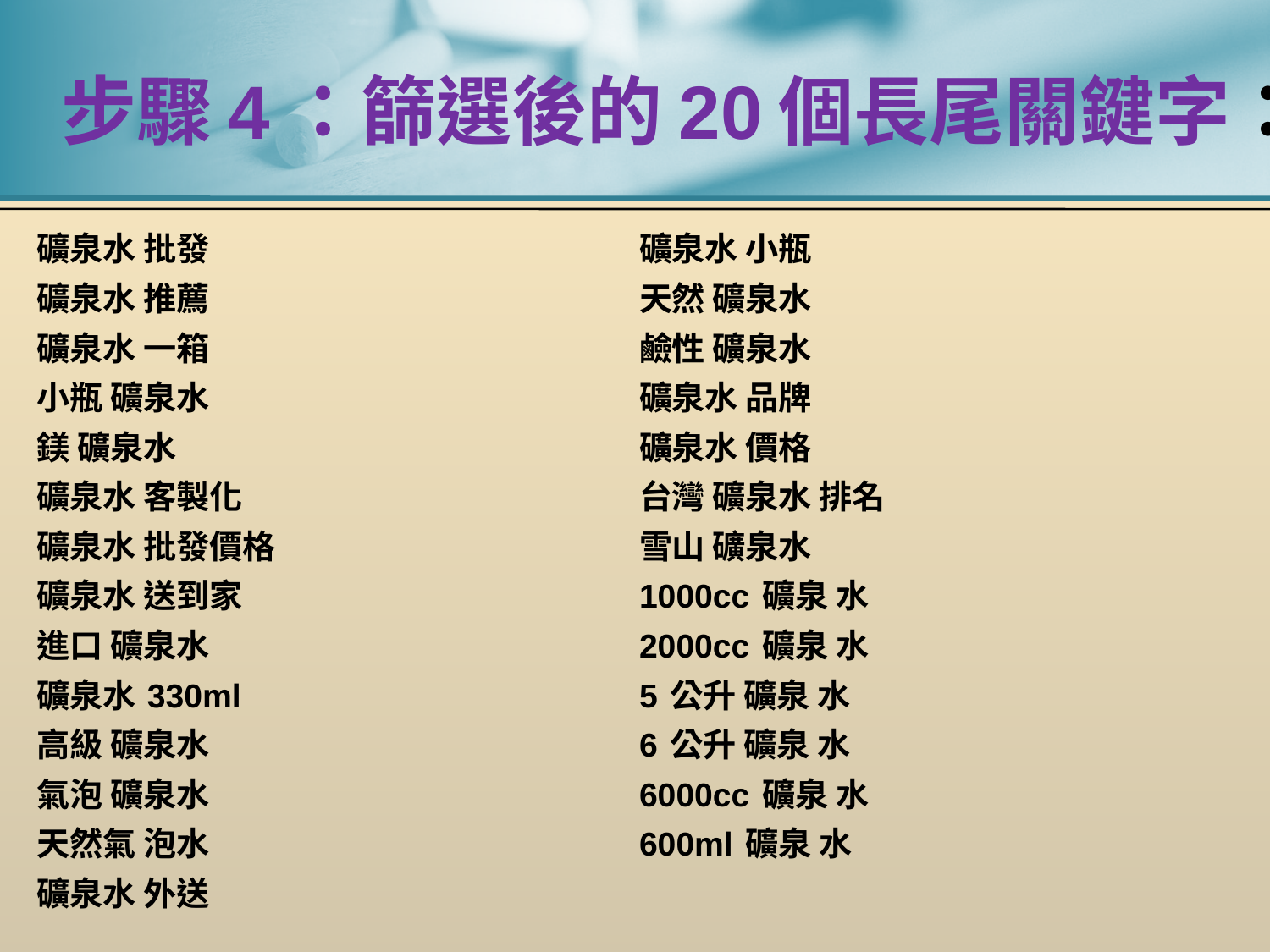

# 步驟4：篩選後的20個長尾關鍵字：
礦泉水 批發
礦泉水 推薦
礦泉水 一箱
小瓶 礦泉水
鎂 礦泉水
礦泉水 客製化
礦泉水 批發價格
礦泉水 送到家
進口 礦泉水
礦泉水 330ml
高級 礦泉水
氣泡 礦泉水
天然氣 泡水
礦泉水 外送
礦泉水 小瓶
天然 礦泉水
鹼性 礦泉水
礦泉水 品牌
礦泉水 價格
台灣 礦泉水 排名
雪山 礦泉水
1000cc 礦泉 水
2000cc 礦泉 水
5 公升 礦泉 水
6 公升 礦泉 水
6000cc 礦泉 水
600ml 礦泉 水